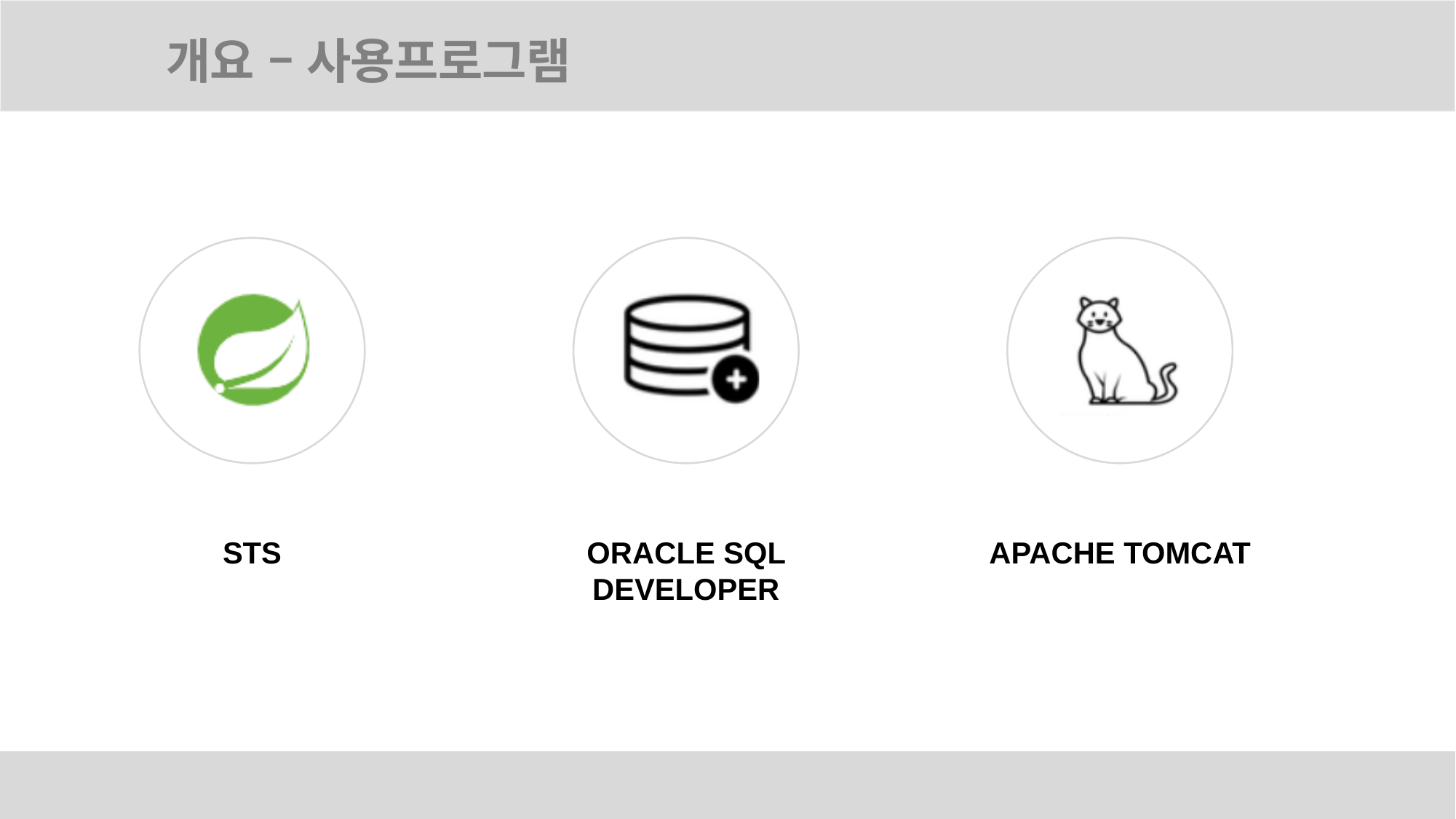

# 개요 – 사용프로그램
sts
Oracle SQl developer
Apache tomcat